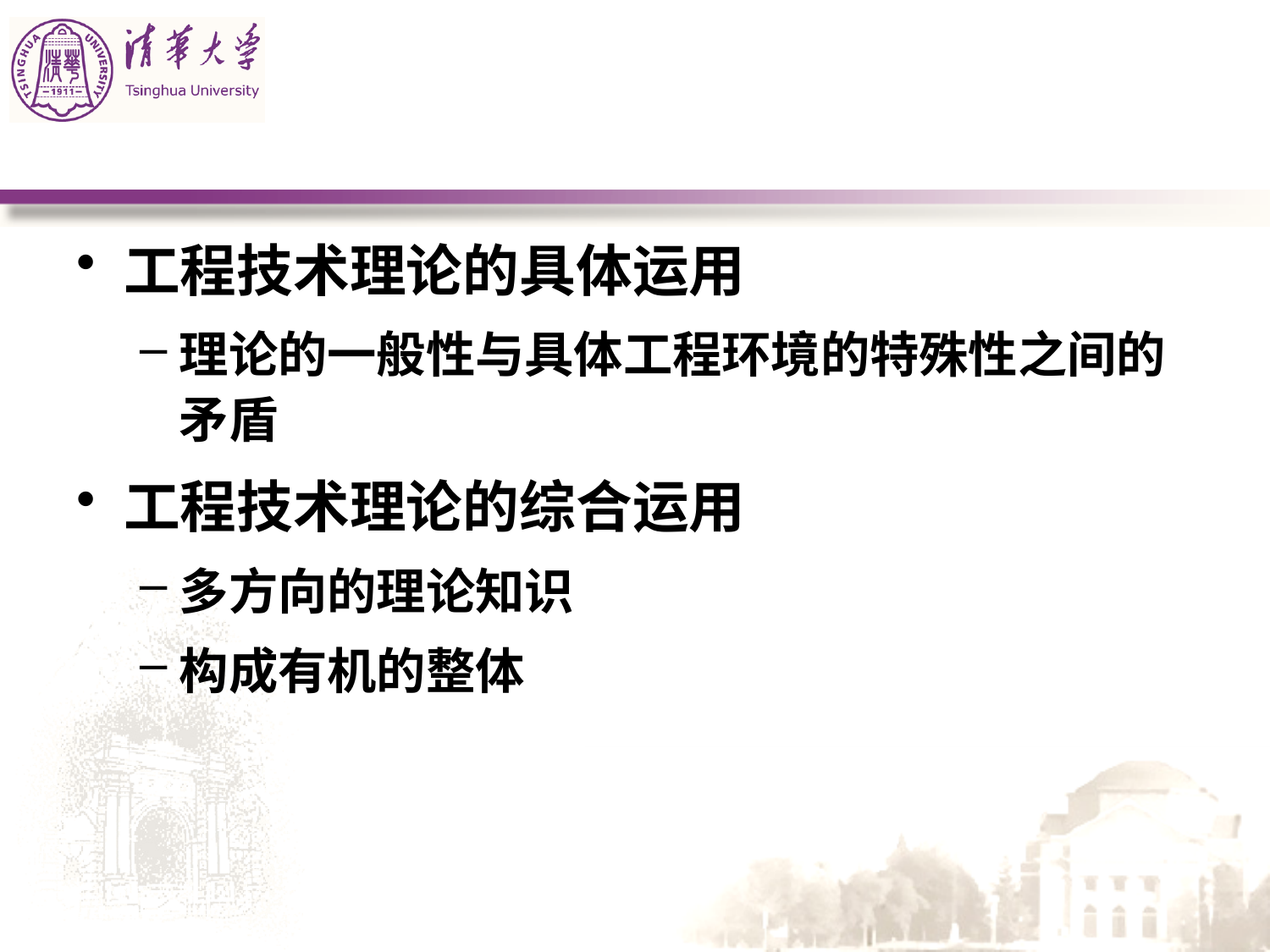

#
工程技术理论的具体运用
理论的一般性与具体工程环境的特殊性之间的矛盾
工程技术理论的综合运用
多方向的理论知识
构成有机的整体